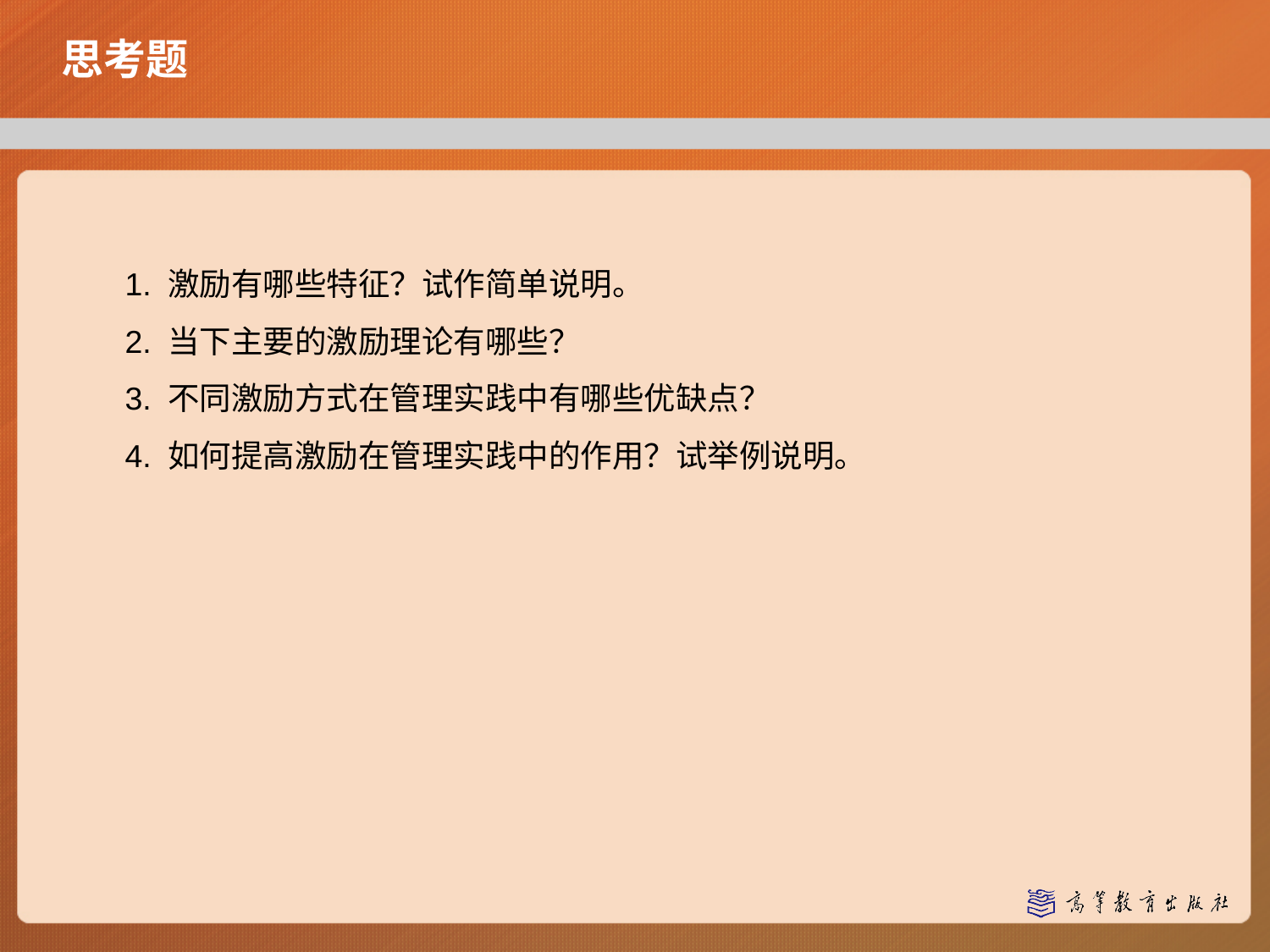

# 思考题
1. 激励有哪些特征？试作简单说明。
2. 当下主要的激励理论有哪些？
3. 不同激励方式在管理实践中有哪些优缺点？
4. 如何提高激励在管理实践中的作用？试举例说明。